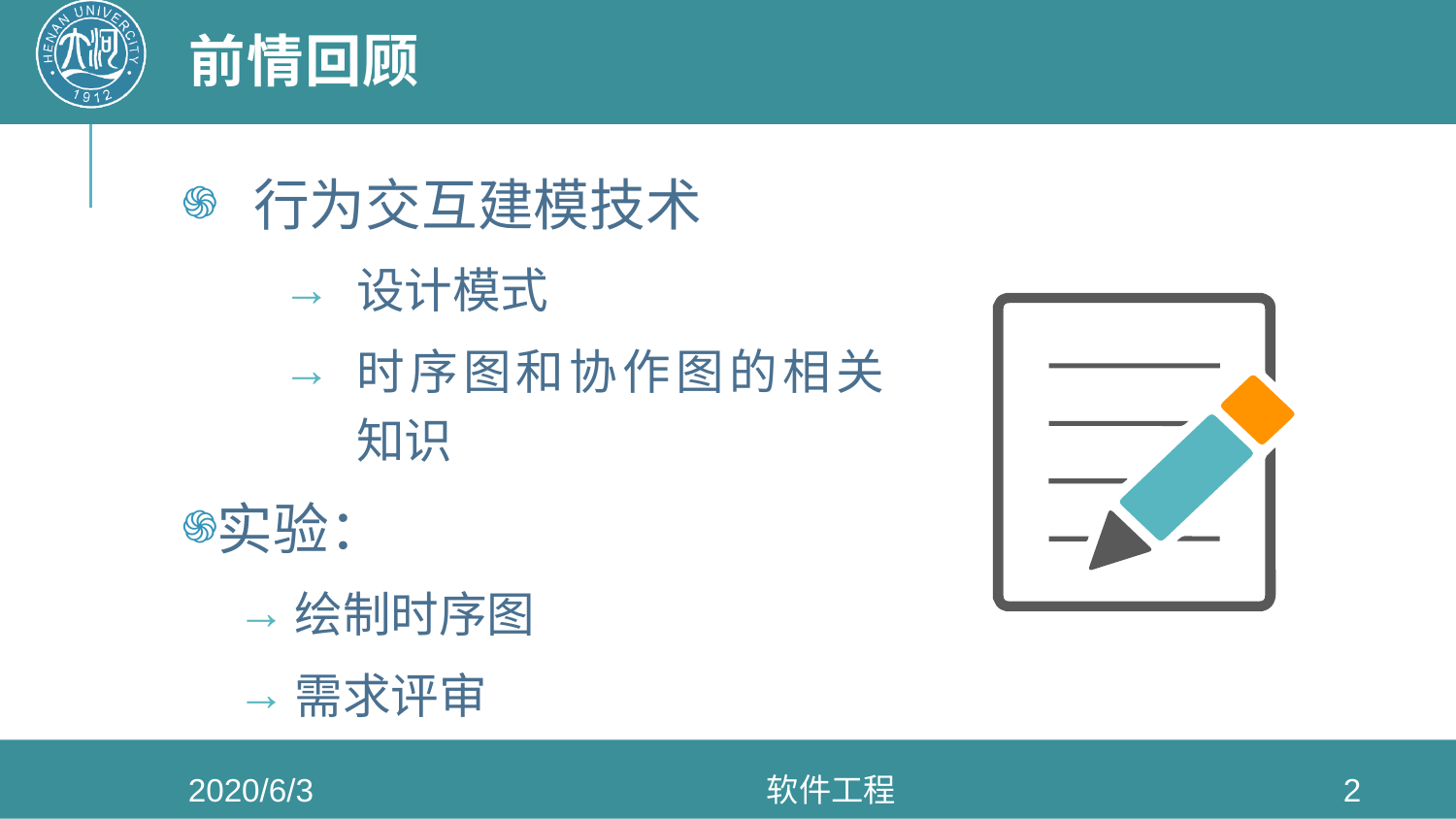

# 前情回顾
行为交互建模技术
设计模式
时序图和协作图的相关知识
实验：
绘制时序图
需求评审

2020/6/3
软件工程
2